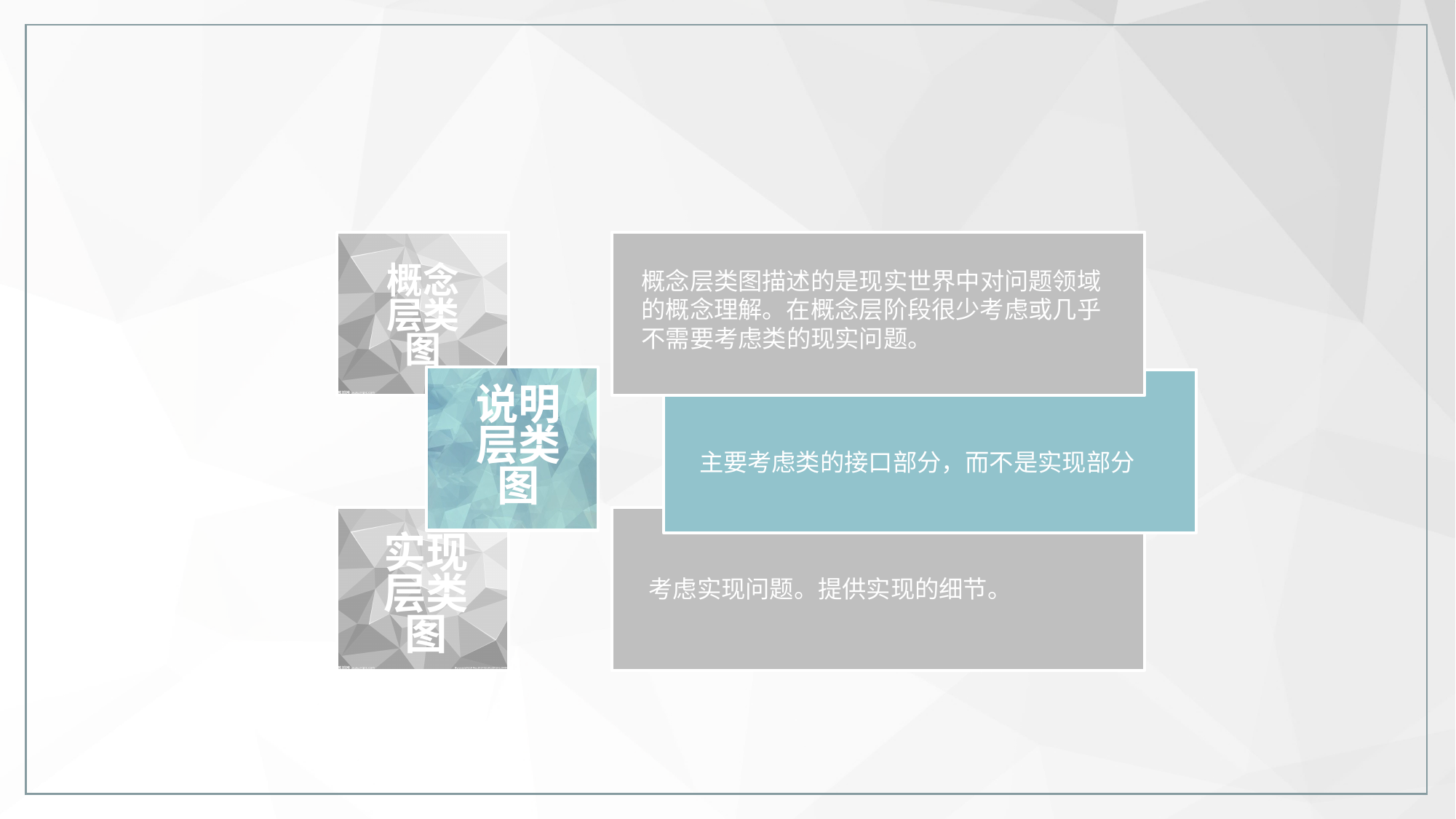

概念层类图

概念层类图描述的是现实世界中对问题领域的概念理解。在概念层阶段很少考虑或几乎不需要考虑类的现实问题。

说明层类图

主要考虑类的接口部分，而不是实现部分

实现层类图

考虑实现问题。提供实现的细节。